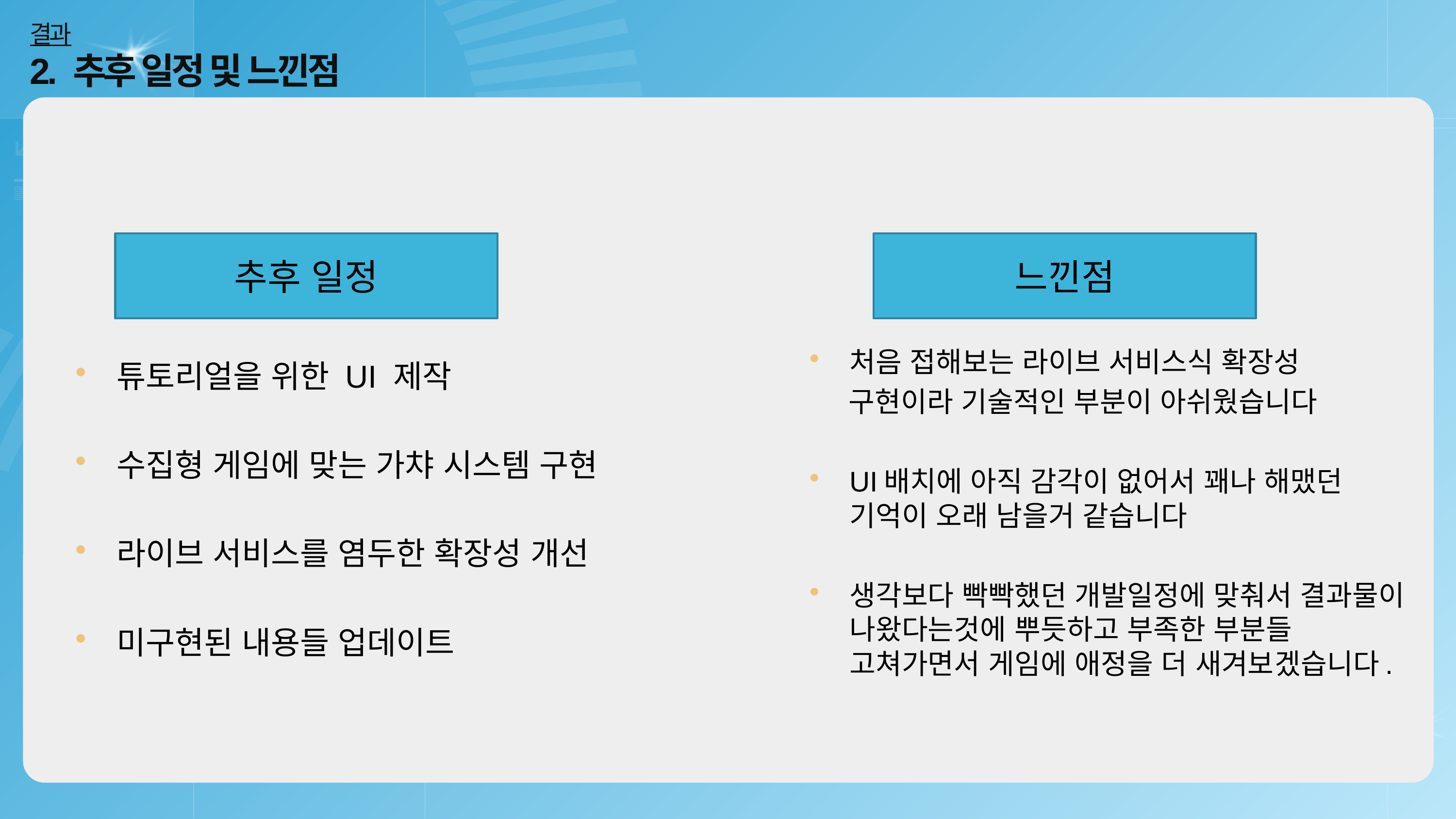

결과
2. 추후 일정 및 느낀점

처음 접해보는 라이브 서비스식 확장성
    구현이라 기술적인 부분이 아쉬웠습니다

UI배치에 아직 감각이 없어서 꽤나 해맸던 기억이 오래 남을거 같습니다

생각보다 빡빡했던 개발일정에 맞춰서 결과물이 나왔다는것에 뿌듯하고 부족한 부분들 고쳐가면서 게임에 애정을 더 새겨보겠습니다.
추후 일정
느낀점
튜토리얼을 위한 UI 제작

수집형 게임에 맞는 가챠 시스템 구현

라이브 서비스를 염두한 확장성 개선

미구현된 내용들 업데이트